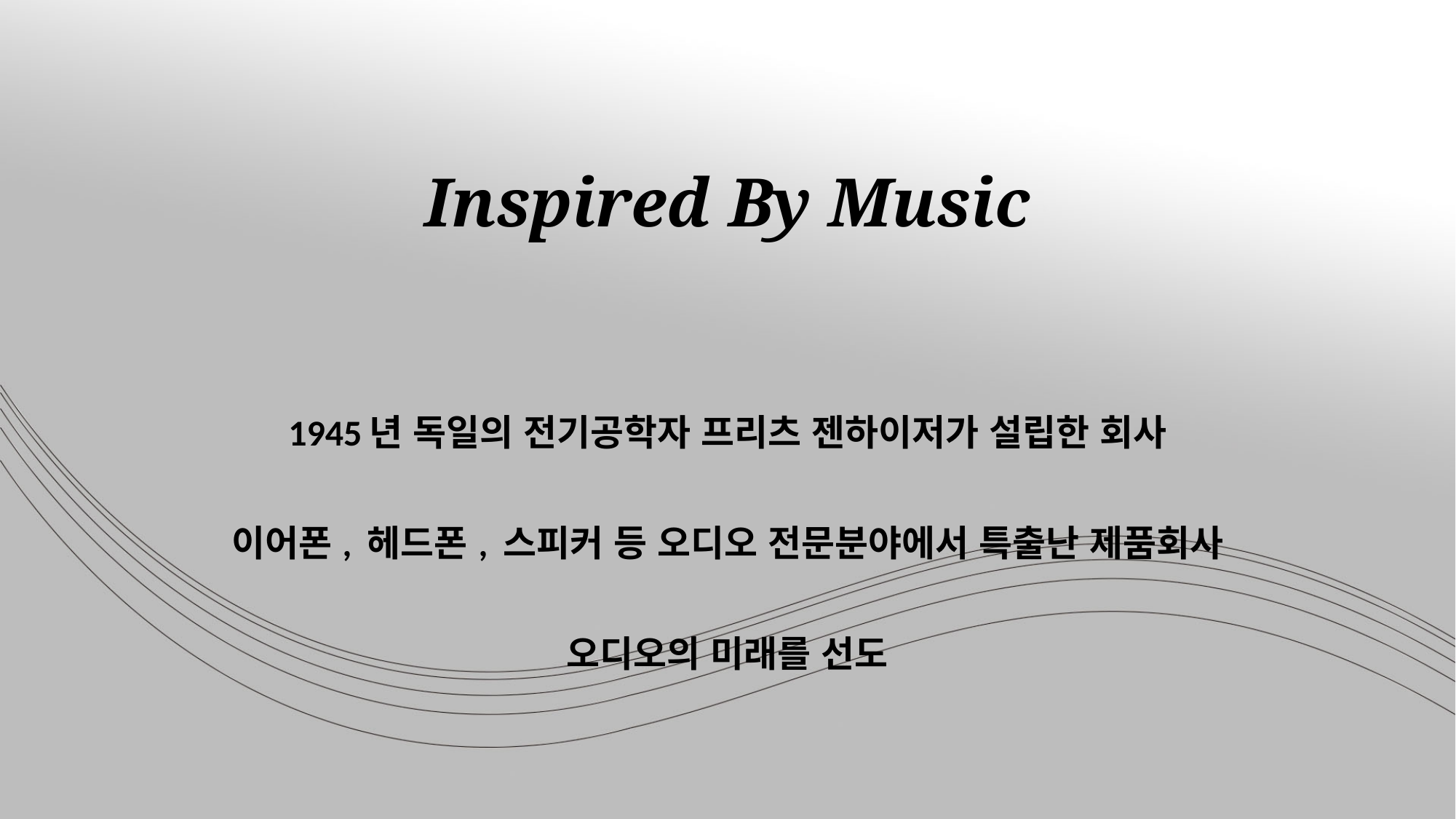

# Inspired By Music
1945년 독일의 전기공학자 프리츠 젠하이저가 설립한 회사

이어폰, 헤드폰, 스피커 등 오디오 전문분야에서 특출난 제품회사

오디오의 미래를 선도